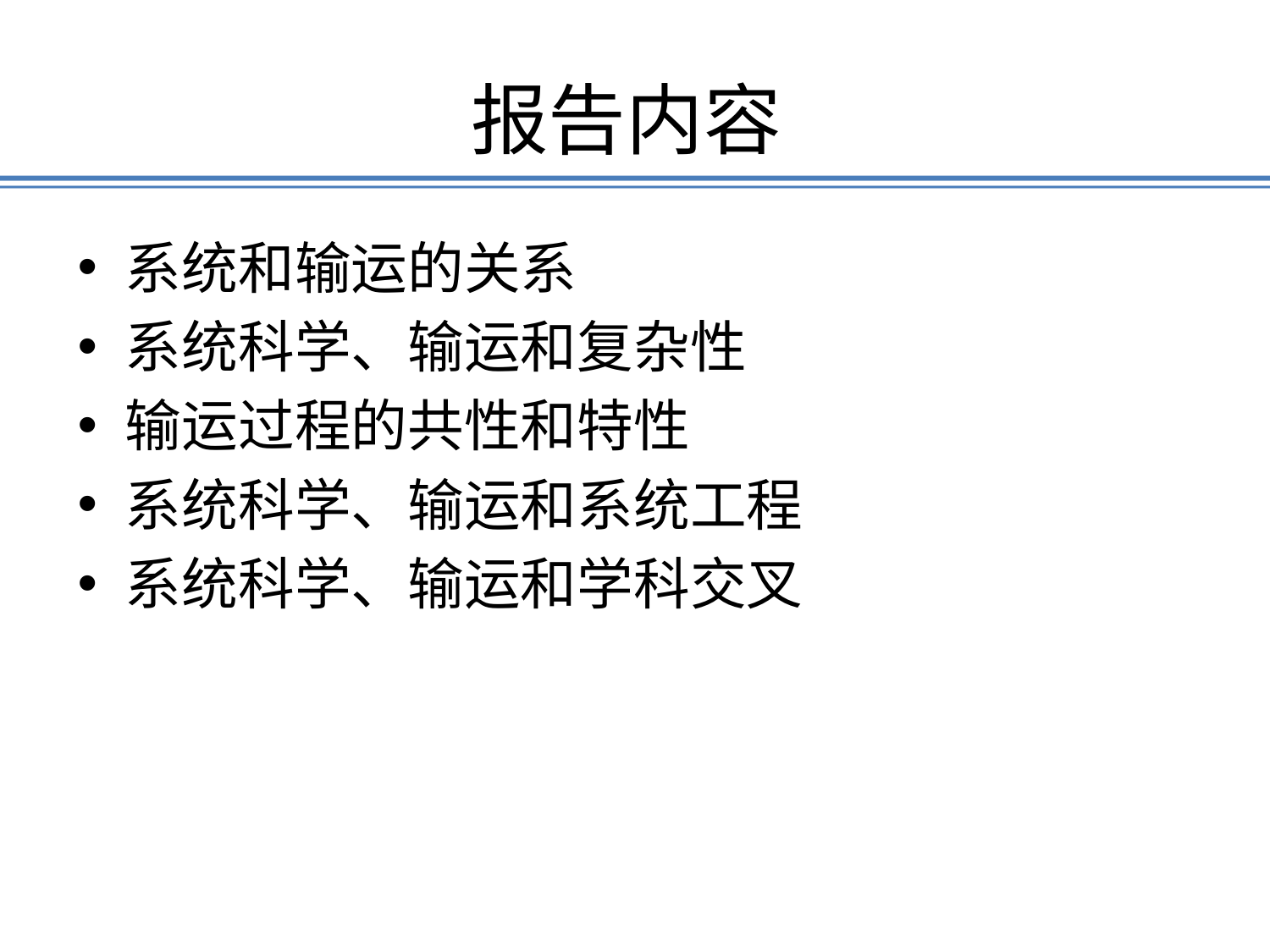

# 报告内容
系统和输运的关系
系统科学、输运和复杂性
输运过程的共性和特性
系统科学、输运和系统工程
系统科学、输运和学科交叉